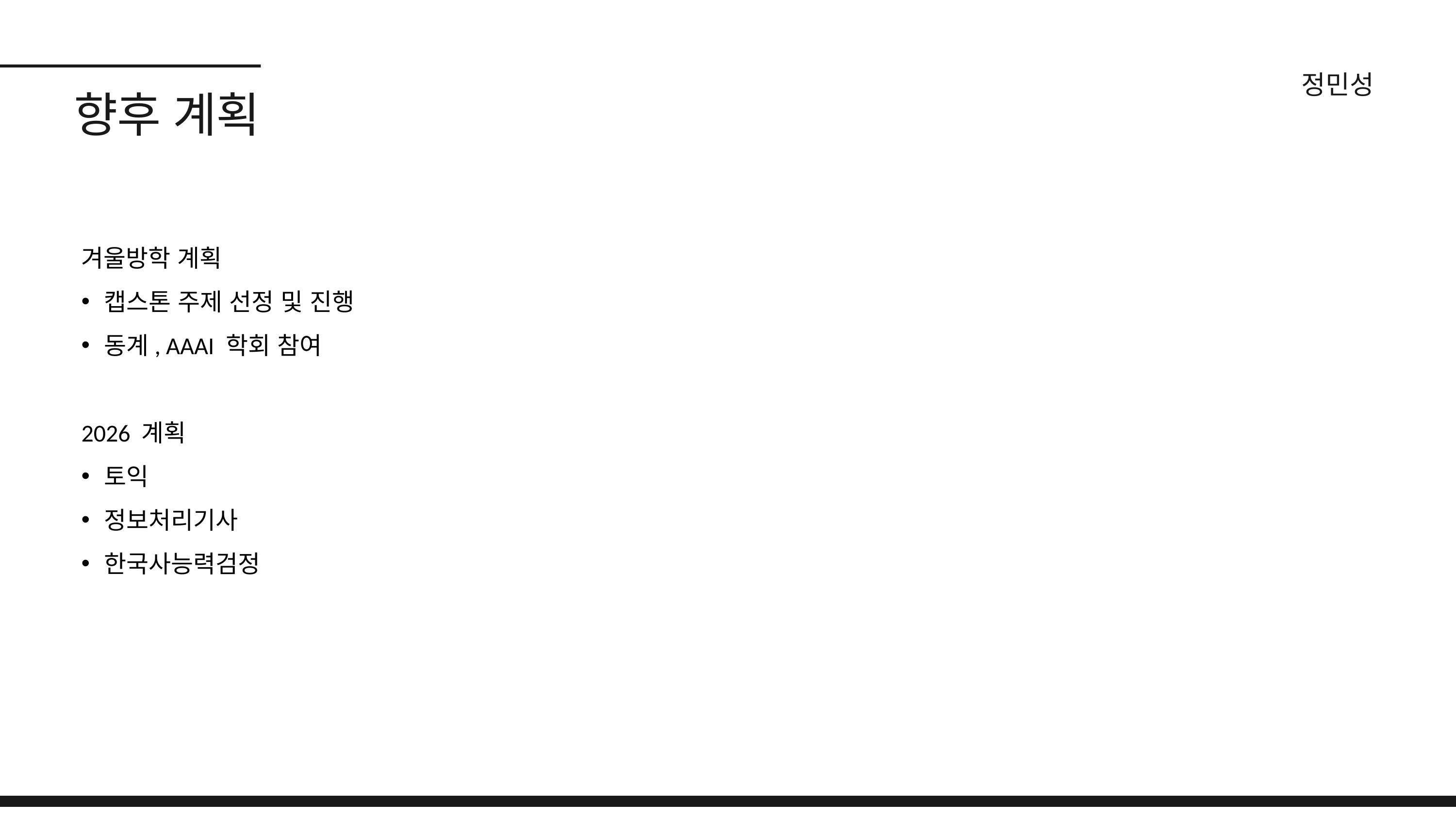

정민성

향후 계획
겨울방학 계획
캡스톤 주제 선정 및 진행
동계, AAAI 학회 참여

2026 계획
토익
정보처리기사
한국사능력검정